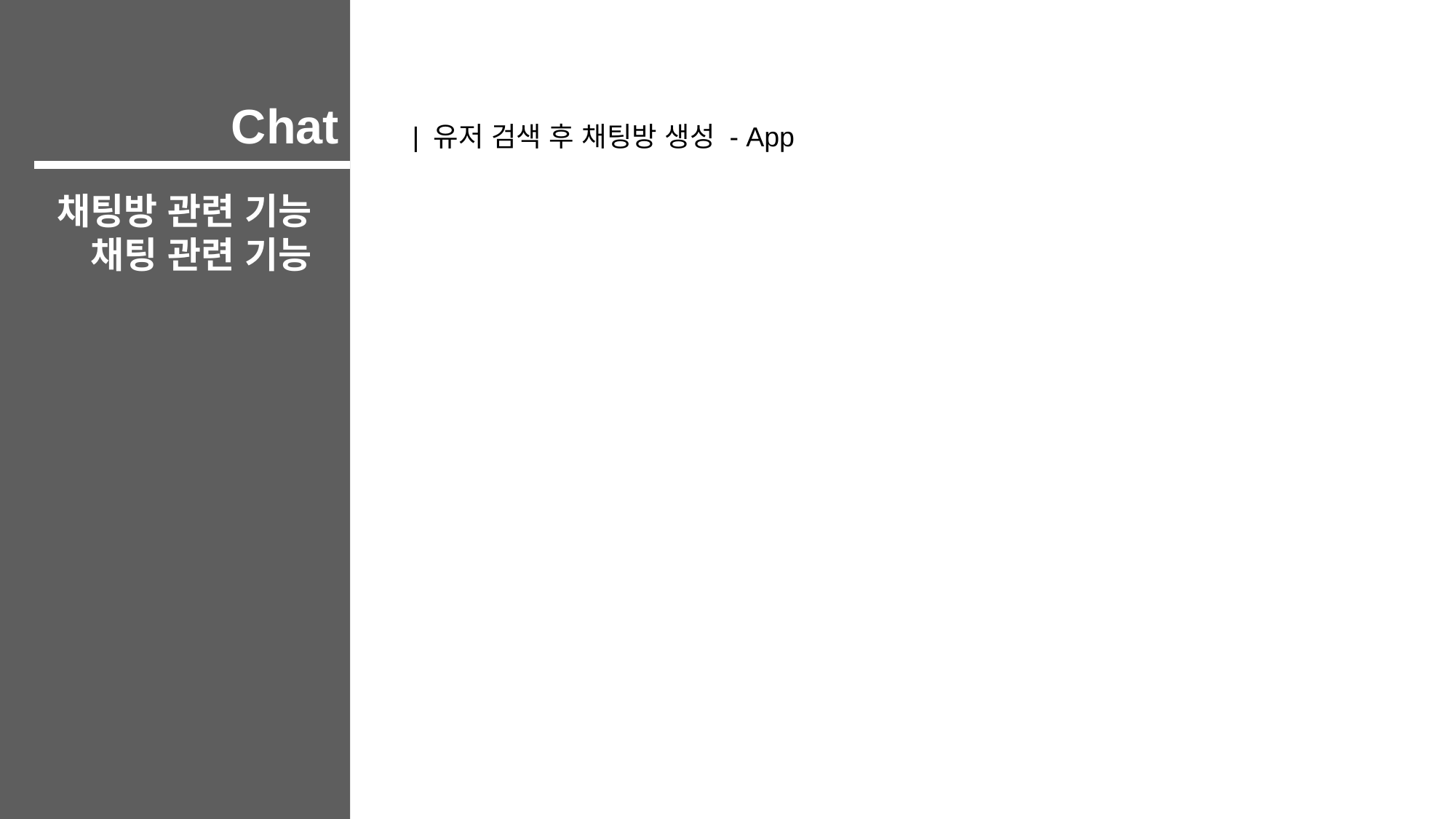

Chat
| 유저 검색 후 채팅방 생성 - App

채팅방 관련 기능
채팅 관련 기능